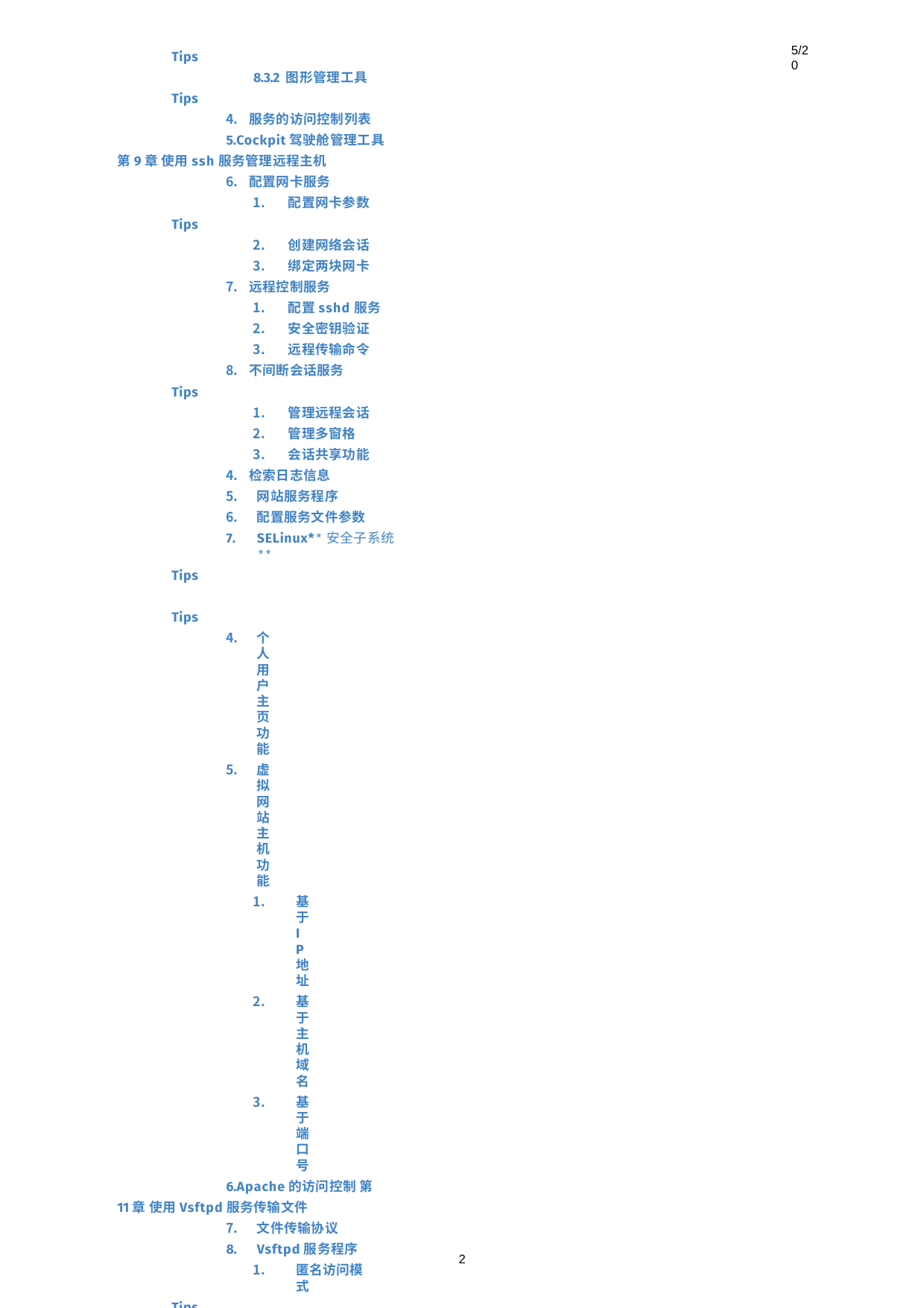

5/20
Tips
8.3.2 图形管理工具
Tips
服务的访问控制列表
Cockpit驾驶舱管理工具 第9章 使用ssh服务管理远程主机
配置网卡服务
配置网卡参数
Tips
创建网络会话
绑定两块网卡
远程控制服务
配置sshd服务
安全密钥验证
远程传输命令
不间断会话服务
Tips
管理远程会话
管理多窗格
会话共享功能
检索日志信息
网站服务程序
配置服务文件参数
SELinux**安全子系统**
Tips  Tips
个人用户主页功能
虚拟网站主机功能
基于IP地址
基于主机域名
基于端口号
Apache的访问控制 第11章 使用Vsftpd服务传输文件
文件传输协议
Vsftpd服务程序
匿名访问模式
Tips
本地用户模式
虚拟用户模式
TFTP简单文件传输协议 第12章 使用Samba或NFS实现文件共享
SAMBA文件共享服务
Tips
配置共享资源
Windows挂载共享
Linux挂载共享
NFS网络文件系统
AutoFs自动挂载服务
Tips
第13章 使用Bind提供域名解析服务
DNS域名解析服务
Tips
安装Bind服务程序
正向解析实验
Tips
反向解析实验
部署从服务器
Tips
2